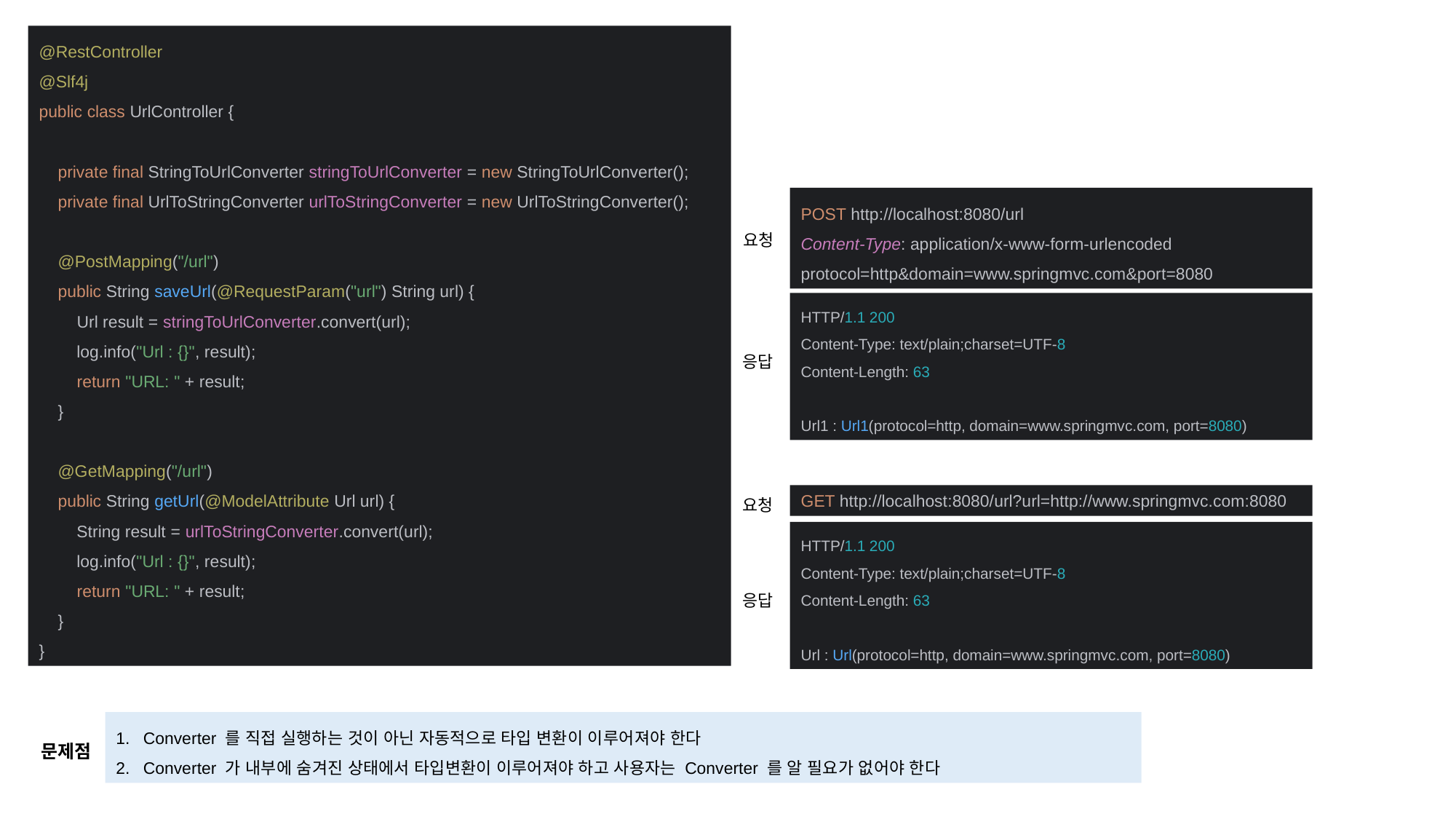

@RestController
@Slf4j
public class UrlController {
    private final StringToUrlConverter stringToUrlConverter = new StringToUrlConverter();
    private final UrlToStringConverter urlToStringConverter = new UrlToStringConverter();
    @PostMapping("/url")
    public String saveUrl(@RequestParam("url") String url) {
        Url result = stringToUrlConverter.convert(url);
        log.info("Url : {}", result);
        return "URL: " + result;
    }
    @GetMapping("/url")
    public String getUrl(@ModelAttribute Url url) {
        String result = urlToStringConverter.convert(url);
        log.info("Url : {}", result);
        return "URL: " + result;
    }
}
POST http://localhost:8080/url
Content-Type: application/x-www-form-urlencoded
protocol=http&domain=www.springmvc.com&port=8080
요청
HTTP/1.1 200
Content-Type: text/plain;charset=UTF-8
Content-Length: 63
Url1 : Url1(protocol=http, domain=www.springmvc.com, port=8080)
응답
GET http://localhost:8080/url?url=http://www.springmvc.com:8080
요청
HTTP/1.1 200
Content-Type: text/plain;charset=UTF-8
Content-Length: 63
Url : Url(protocol=http, domain=www.springmvc.com, port=8080)
응답
Converter 를 직접 실행하는 것이 아닌 자동적으로 타입 변환이 이루어져야 한다
Converter 가 내부에 숨겨진 상태에서 타입변환이 이루어져야 하고 사용자는 Converter 를 알 필요가 없어야 한다
문제점